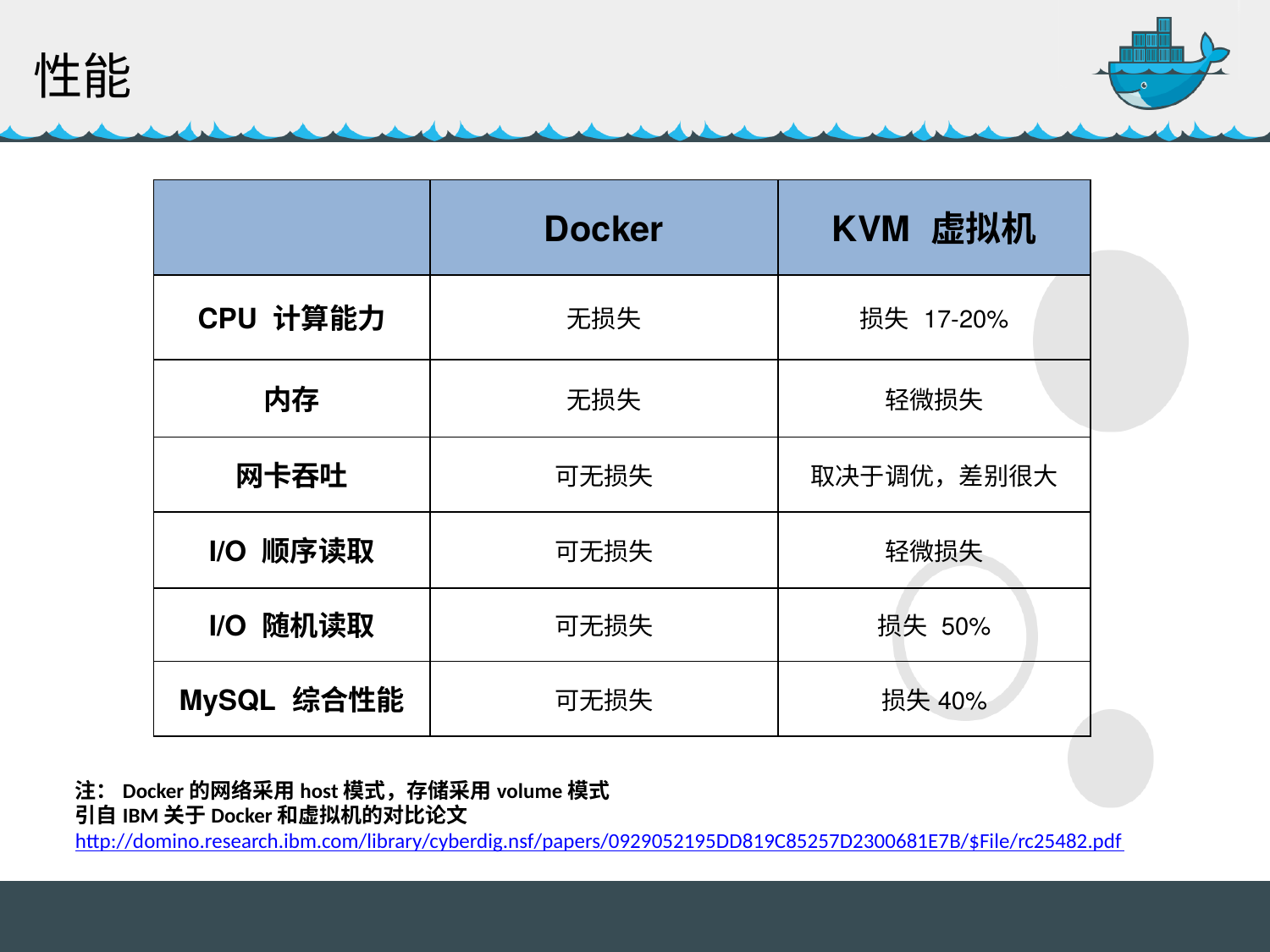

性能
|  | Docker | KVM 虚拟机 |
| --- | --- | --- |
| CPU 计算能力 | 无损失 | 损失 17-20% |
| 内存 | 无损失 | 轻微损失 |
| 网卡吞吐 | 可无损失 | 取决于调优，差别很大 |
| I/O 顺序读取 | 可无损失 | 轻微损失 |
| I/O 随机读取 | 可无损失 | 损失 50% |
| MySQL 综合性能 | 可无损失 | 损失40% |
注：Docker的网络采用host模式，存储采用volume模式
引自IBM关于Docker和虚拟机的对比论文
http://domino.research.ibm.com/library/cyberdig.nsf/papers/0929052195DD819C85257D2300681E7B/$File/rc25482.pdf